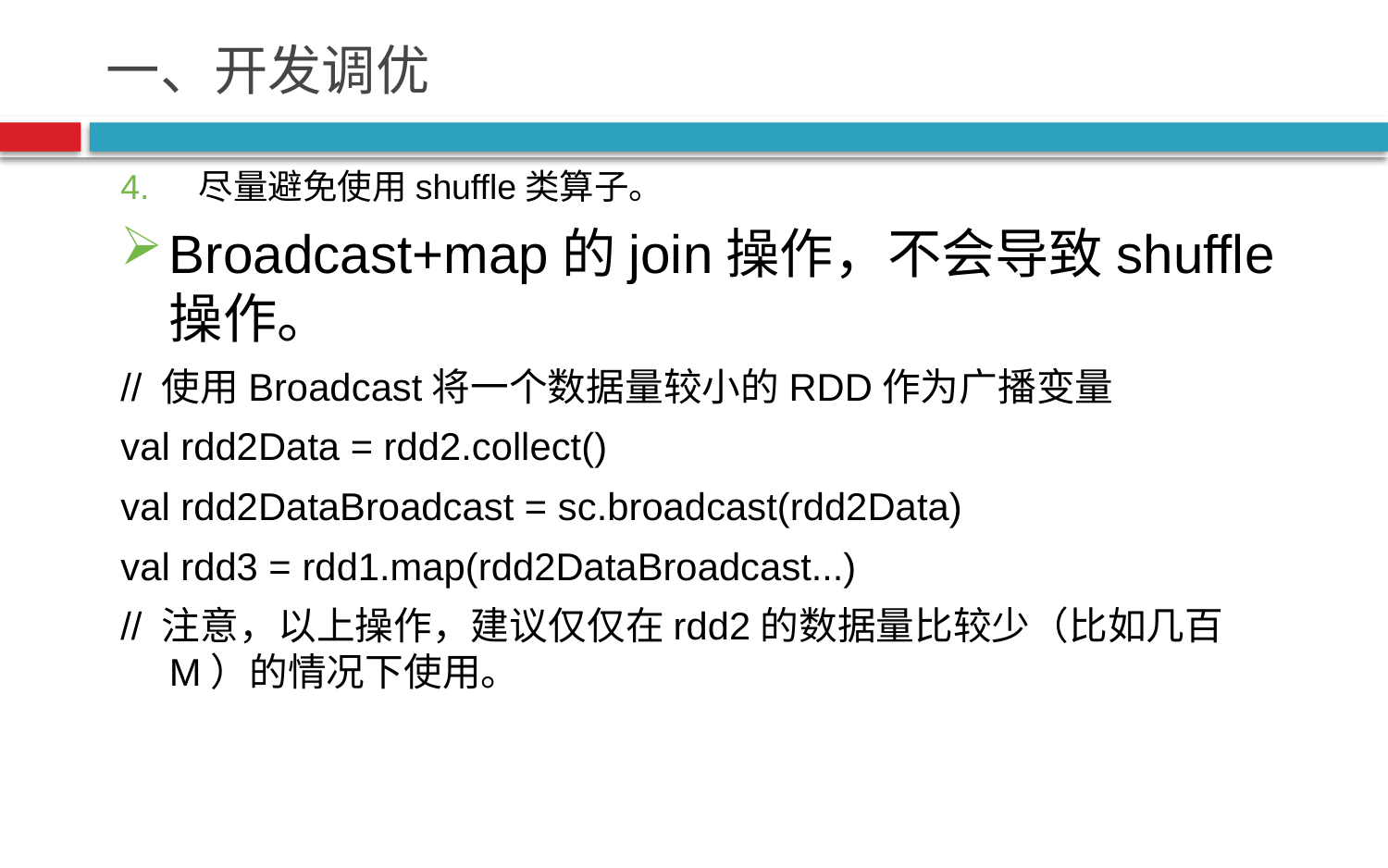

# 一、开发调优
尽量避免使用shuffle类算子。
Broadcast+map的join操作，不会导致shuffle操作。
// 使用Broadcast将一个数据量较小的RDD作为广播变量
val rdd2Data = rdd2.collect()
val rdd2DataBroadcast = sc.broadcast(rdd2Data)
val rdd3 = rdd1.map(rdd2DataBroadcast...)
// 注意，以上操作，建议仅仅在rdd2的数据量比较少（比如几百M）的情况下使用。